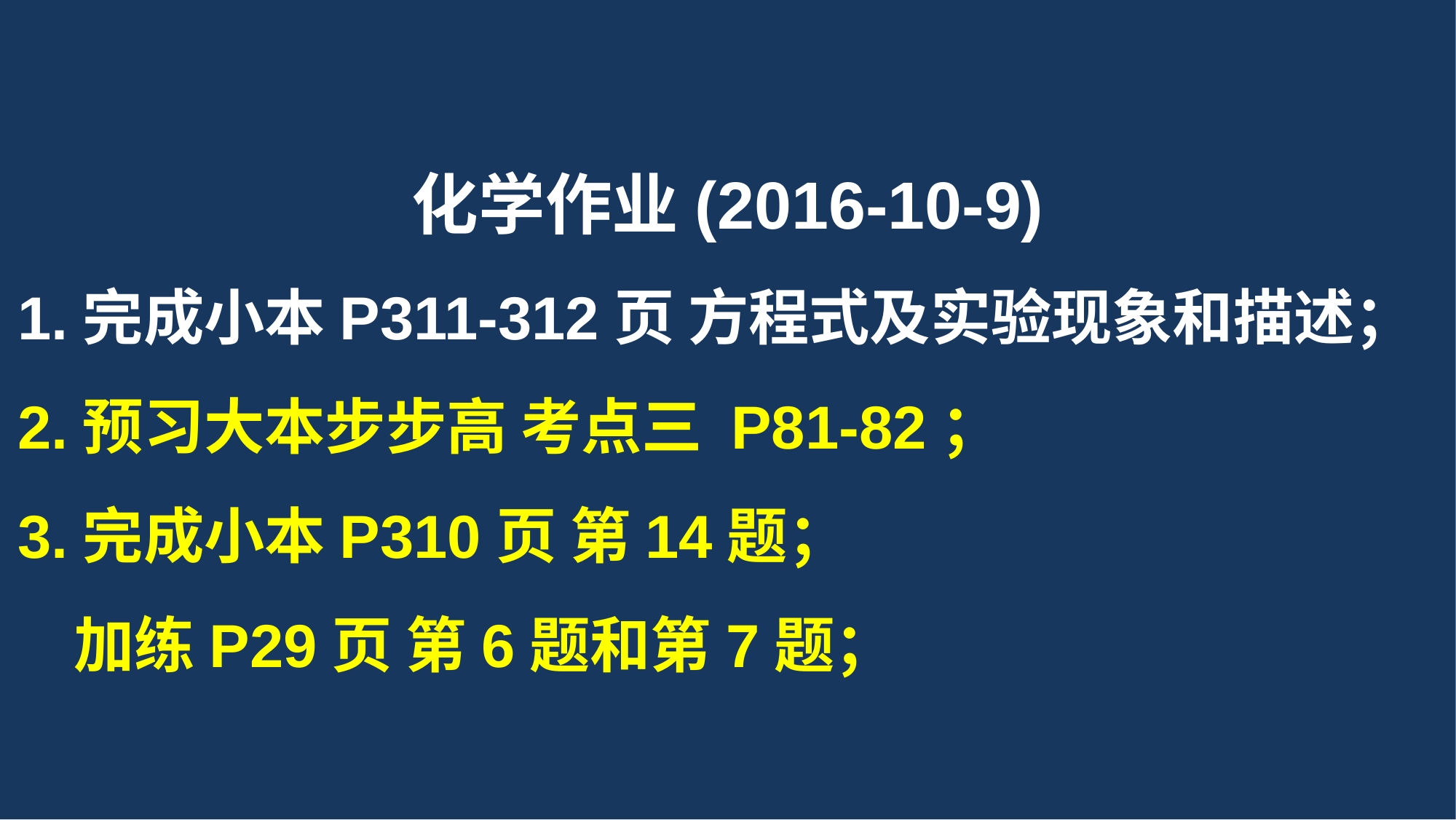

化学作业(2016-10-9)
1.完成小本P311-312页 方程式及实验现象和描述；
2.预习大本步步高 考点三 P81-82；
3.完成小本P310页 第14题；
   加练P29页 第6题和第7题；